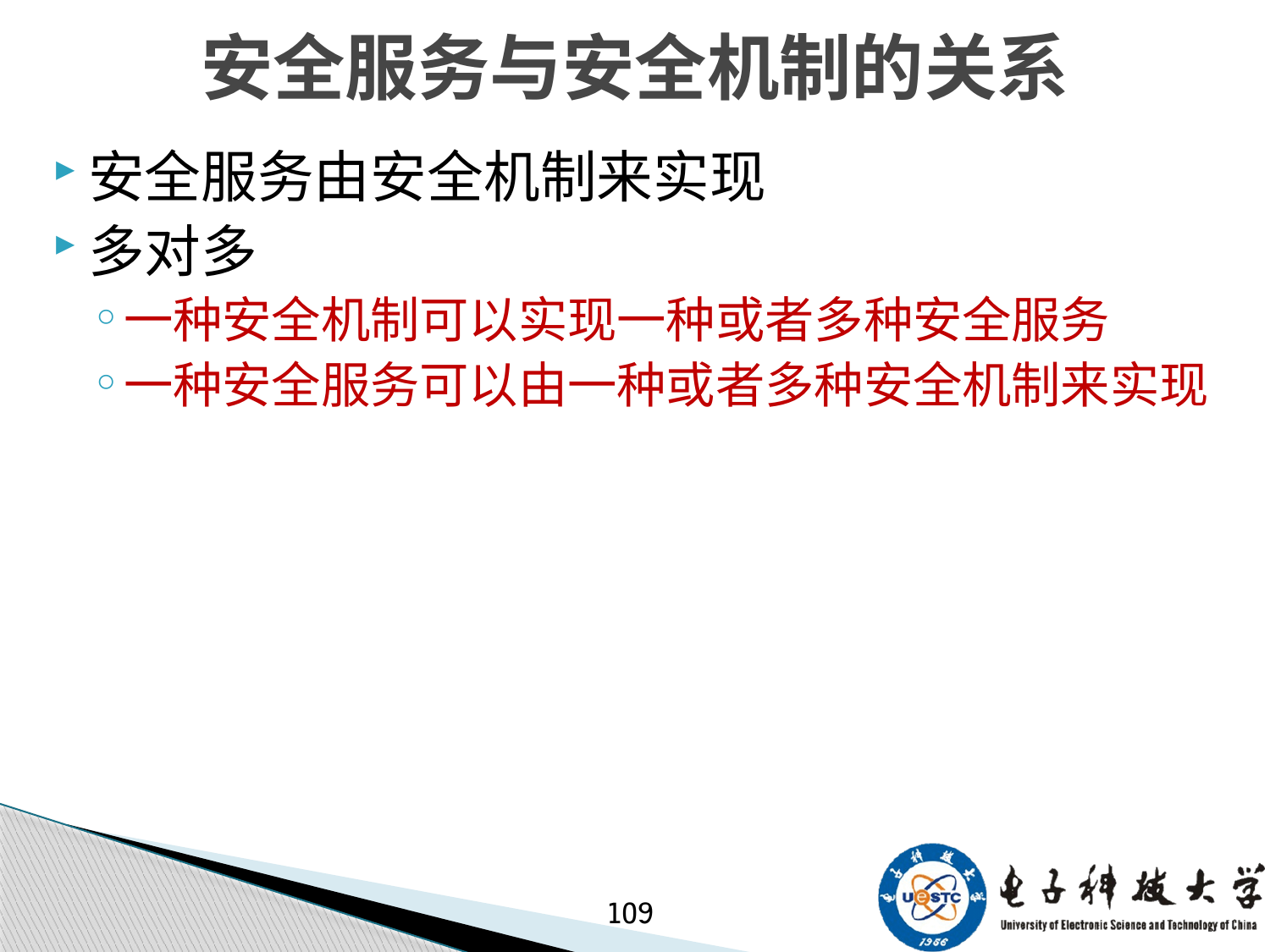

# 安全服务与安全机制的关系
安全服务由安全机制来实现
多对多
一种安全机制可以实现一种或者多种安全服务
一种安全服务可以由一种或者多种安全机制来实现
109